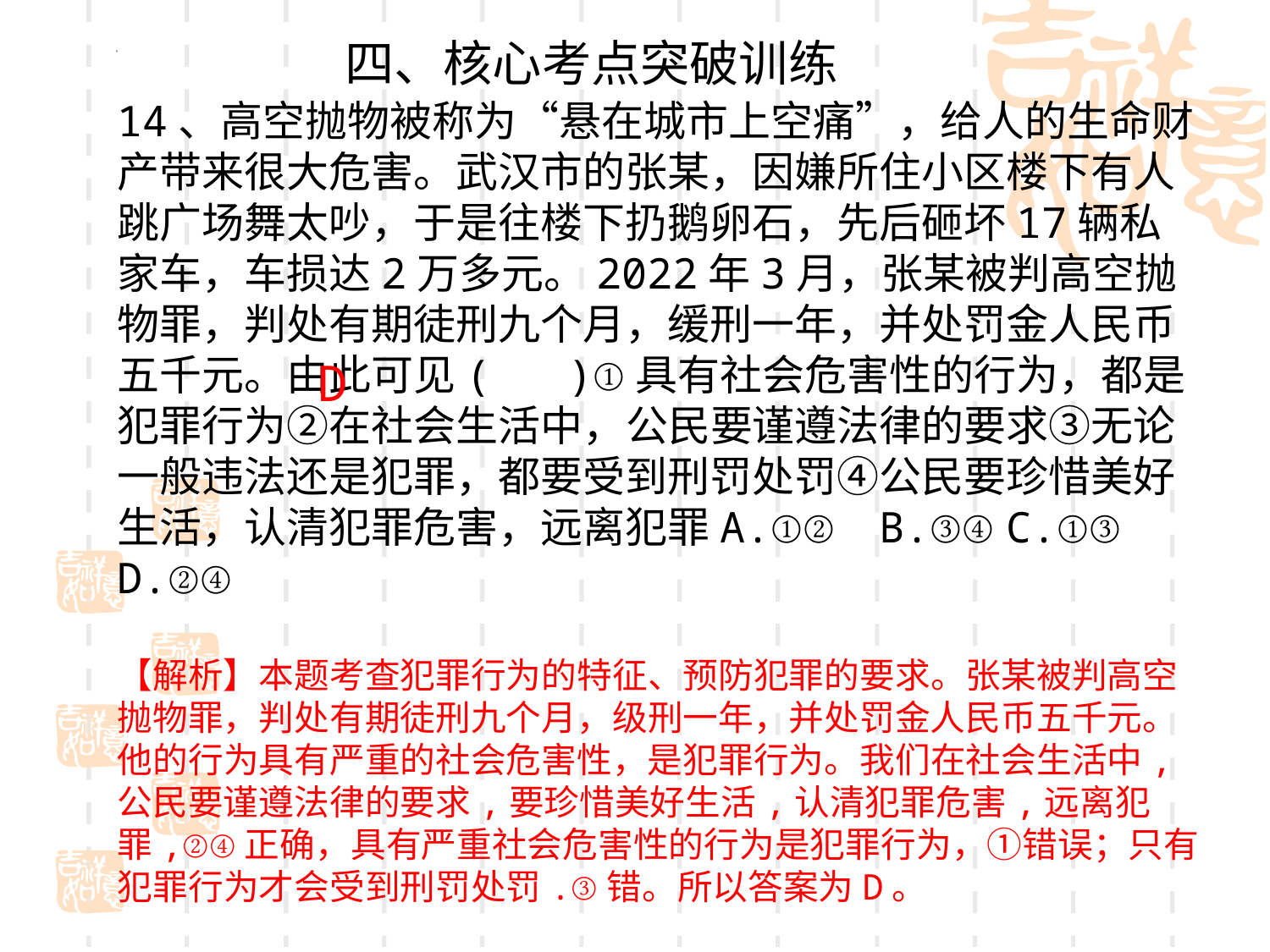

四、核心考点突破训练
14、高空抛物被称为“悬在城市上空痛”，给人的生命财产带来很大危害。武汉市的张某，因嫌所住小区楼下有人跳广场舞太吵，于是往楼下扔鹅卵石，先后砸坏17辆私家车，车损达2万多元。2022年3月，张某被判高空抛物罪，判处有期徒刑九个月，缓刑一年，并处罚金人民币五千元。由此可见(   )①具有社会危害性的行为，都是犯罪行为②在社会生活中，公民要谨遵法律的要求③无论一般违法还是犯罪，都要受到刑罚处罚④公民要珍惜美好生活，认清犯罪危害，远离犯罪A.①②	B.③④	C.①③	D.②④

【解析】本题考查犯罪行为的特征、预防犯罪的要求。张某被判高空抛物罪，判处有期徒刑九个月，级刑一年，并处罚金人民币五千元。他的行为具有严重的社会危害性，是犯罪行为。我们在社会生活中,公民要谨遵法律的要求,要珍惜美好生活,认清犯罪危害,远离犯罪,②④正确，具有严重社会危害性的行为是犯罪行为，①错误；只有犯罪行为才会受到刑罚处罚.③错。所以答案为D。
D